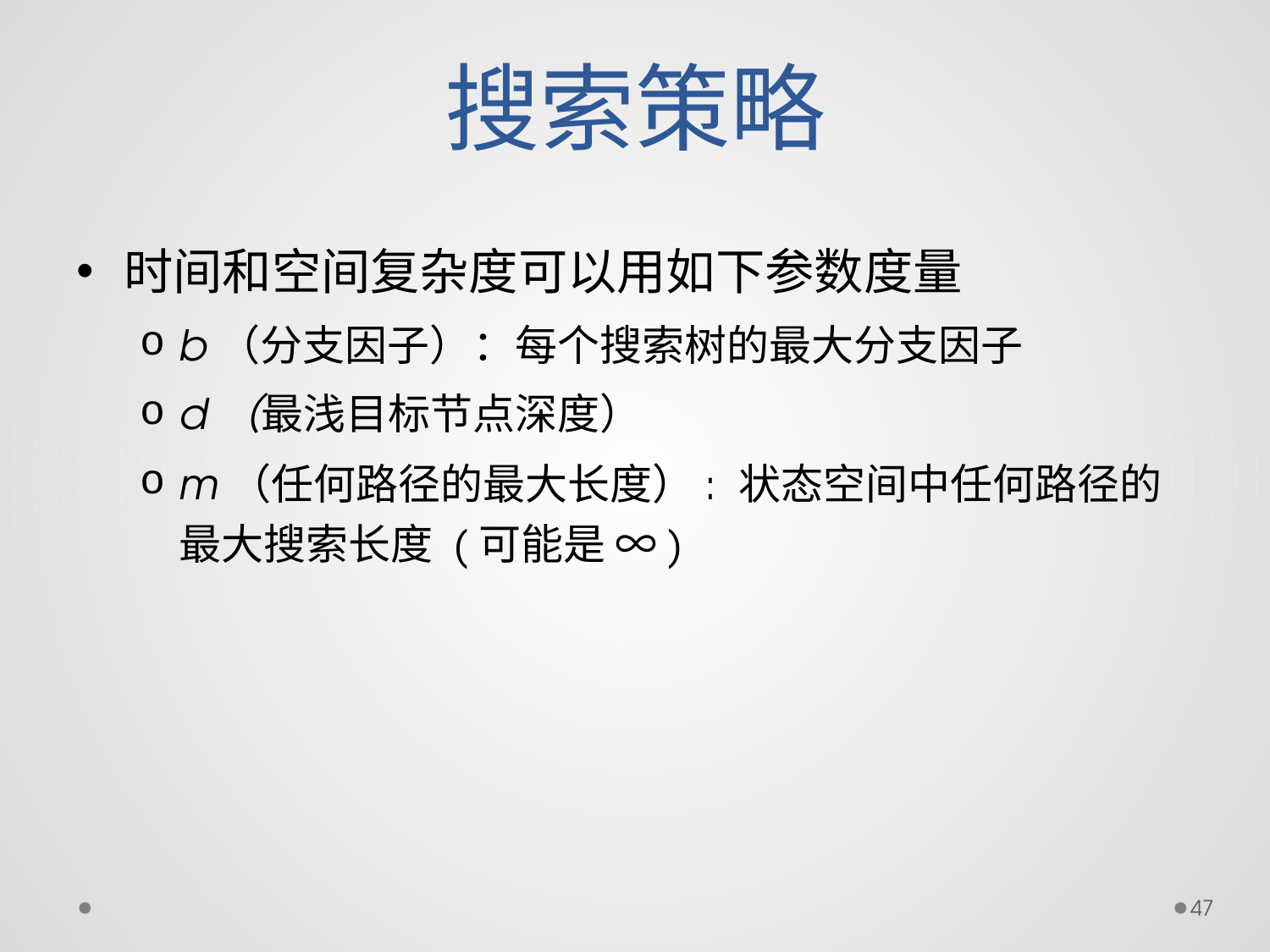

# 搜索策略
时间和空间复杂度可以用如下参数度量
b（分支因子）：每个搜索树的最大分支因子
d（最浅目标节点深度）
m（任何路径的最大长度）: 状态空间中任何路径的最大搜索长度 (可能是 ∞)

47